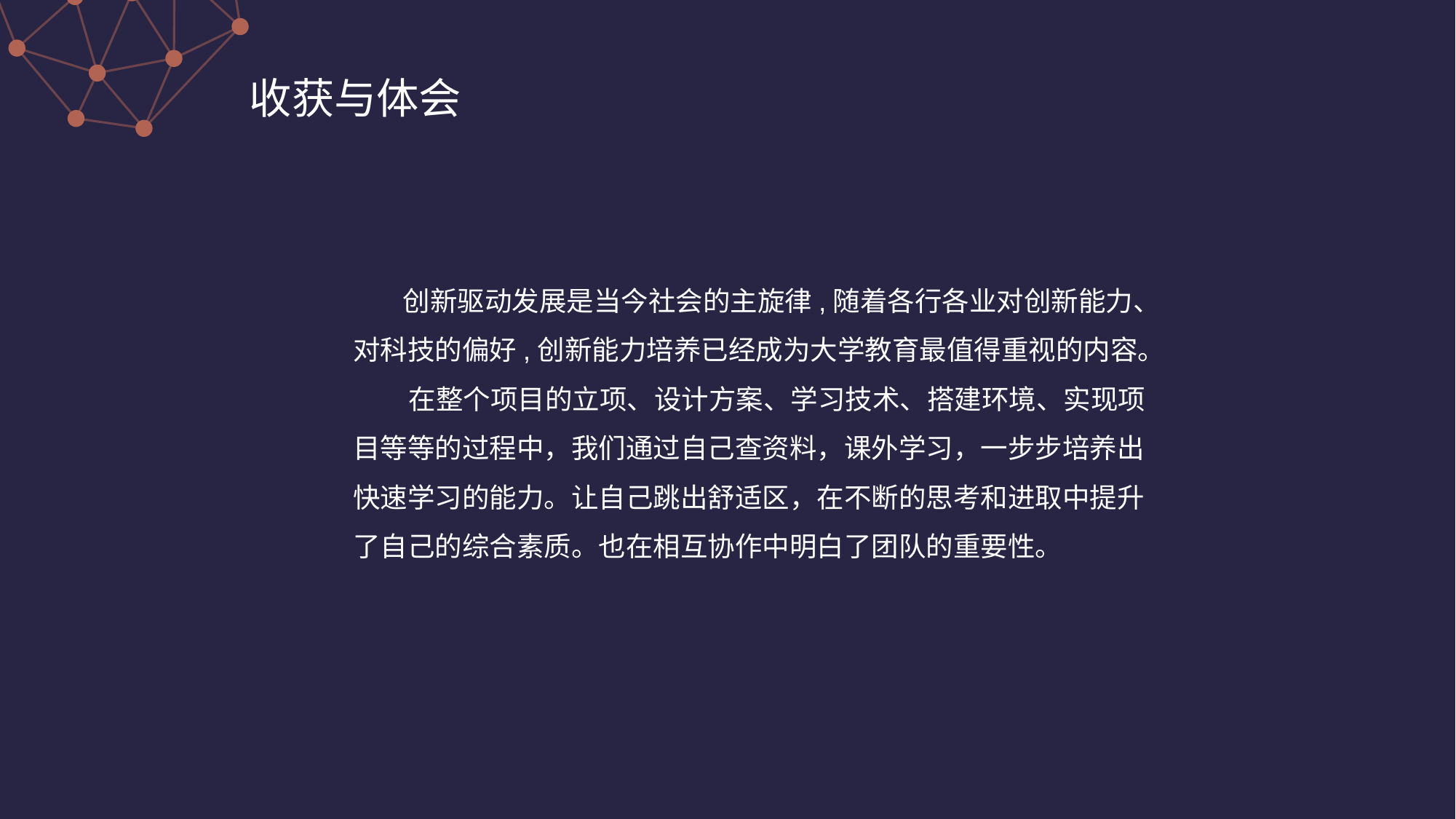

收获与体会

       创新驱动发展是当今社会的主旋律,随着各行各业对创新能力、对科技的偏好,创新能力培养已经成为大学教育最值得重视的内容。
        在整个项目的立项、设计方案、学习技术、搭建环境、实现项目等等的过程中，我们通过自己查资料，课外学习，一步步培养出快速学习的能力。让自己跳出舒适区，在不断的思考和进取中提升了自己的综合素质。也在相互协作中明白了团队的重要性。